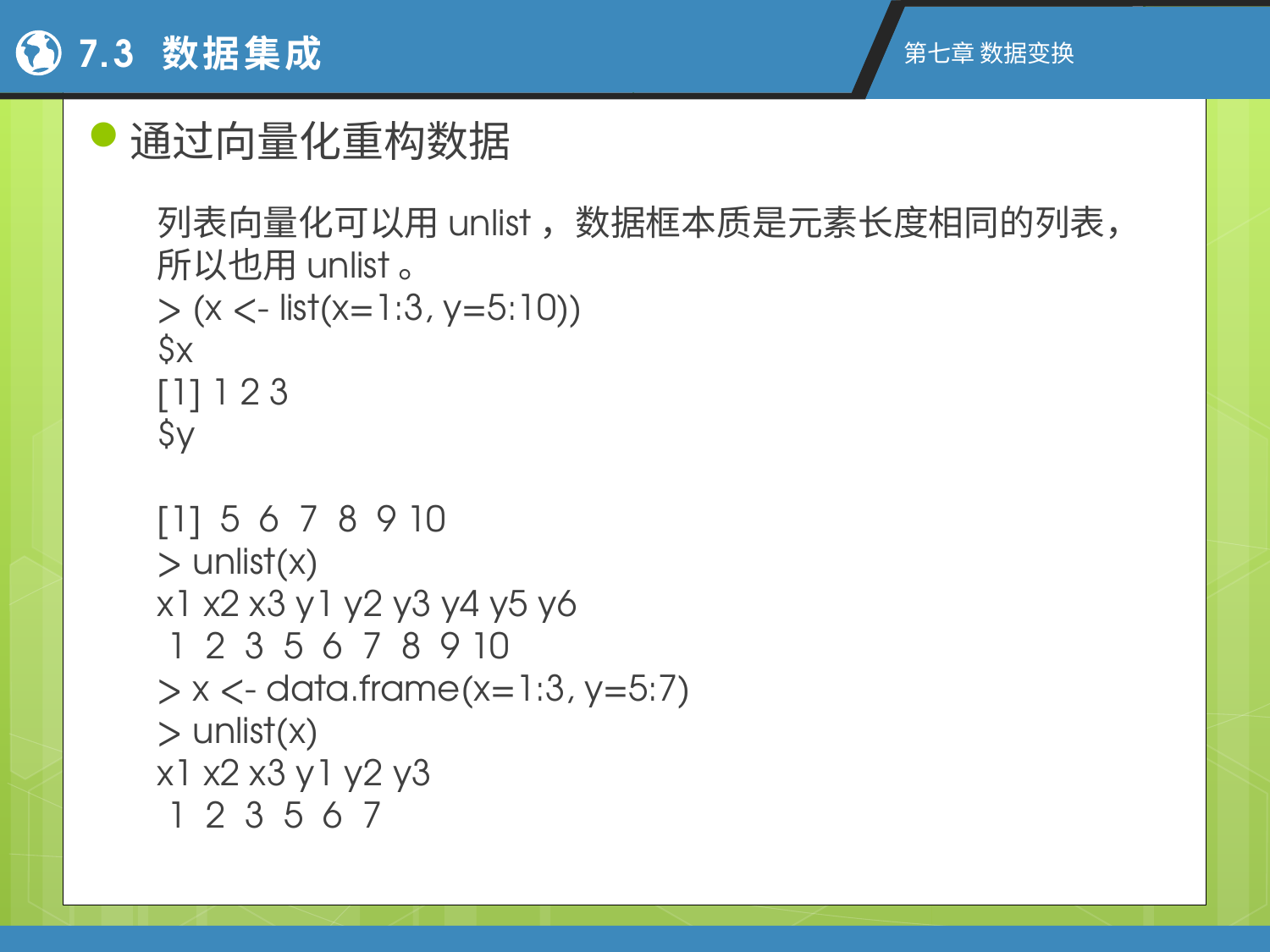

7.3 数据集成

第七章 数据变换
通过向量化重构数据
列表向量化可以用unlist，数据框本质是元素长度相同的列表，所以也用unlist。
> (x <- list(x=1:3, y=5:10))
$x
[1] 1 2 3
$y

[1]  5  6  7  8  9 10
> unlist(x)
x1 x2 x3 y1 y2 y3 y4 y5 y6
 1  2  3  5  6  7  8  9 10
> x <- data.frame(x=1:3, y=5:7)
> unlist(x)
x1 x2 x3 y1 y2 y3
 1  2  3  5  6  7